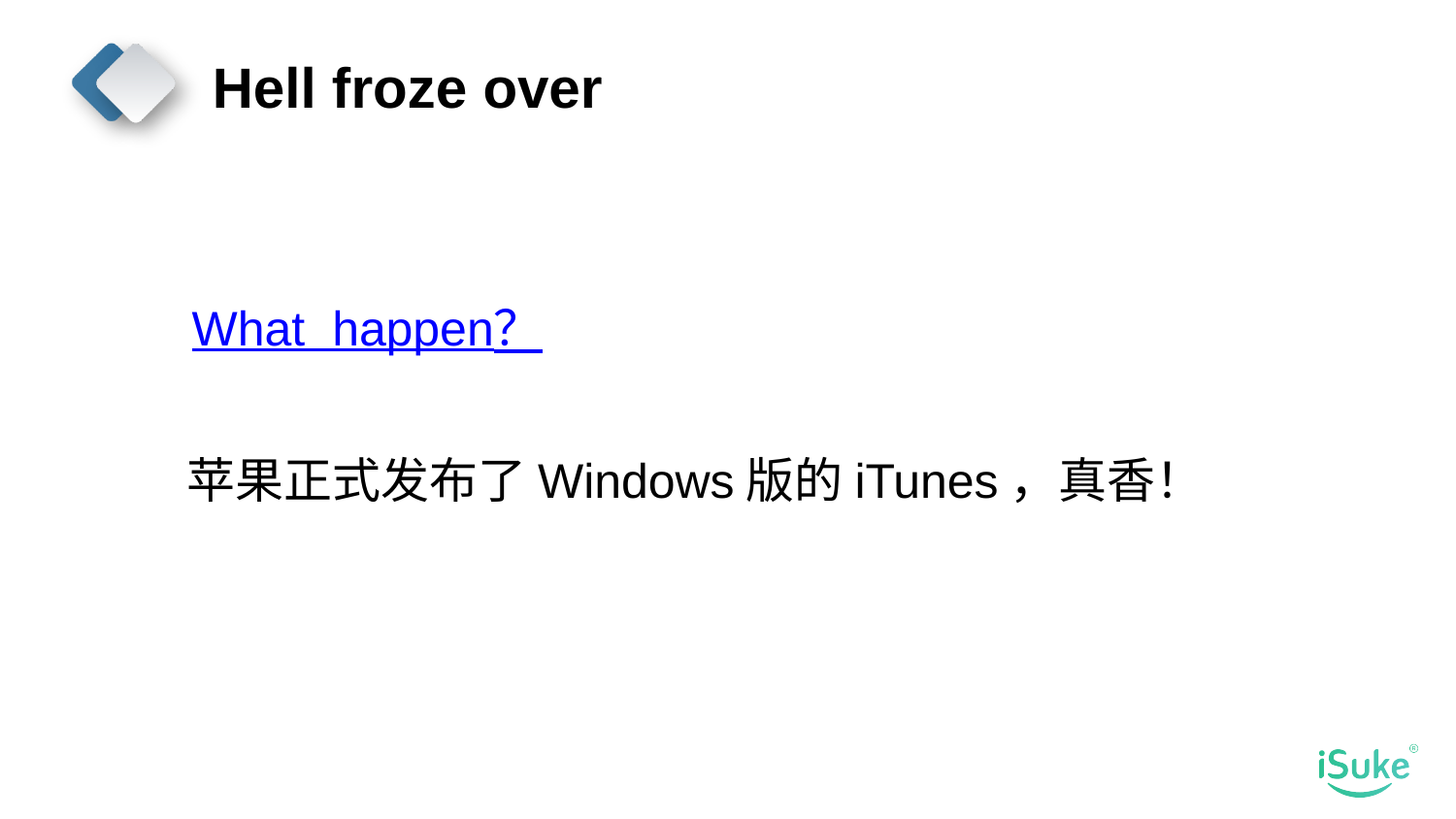

Hell froze over
What  happen？
苹果正式发布了Windows版的iTunes，真香！
延迟符